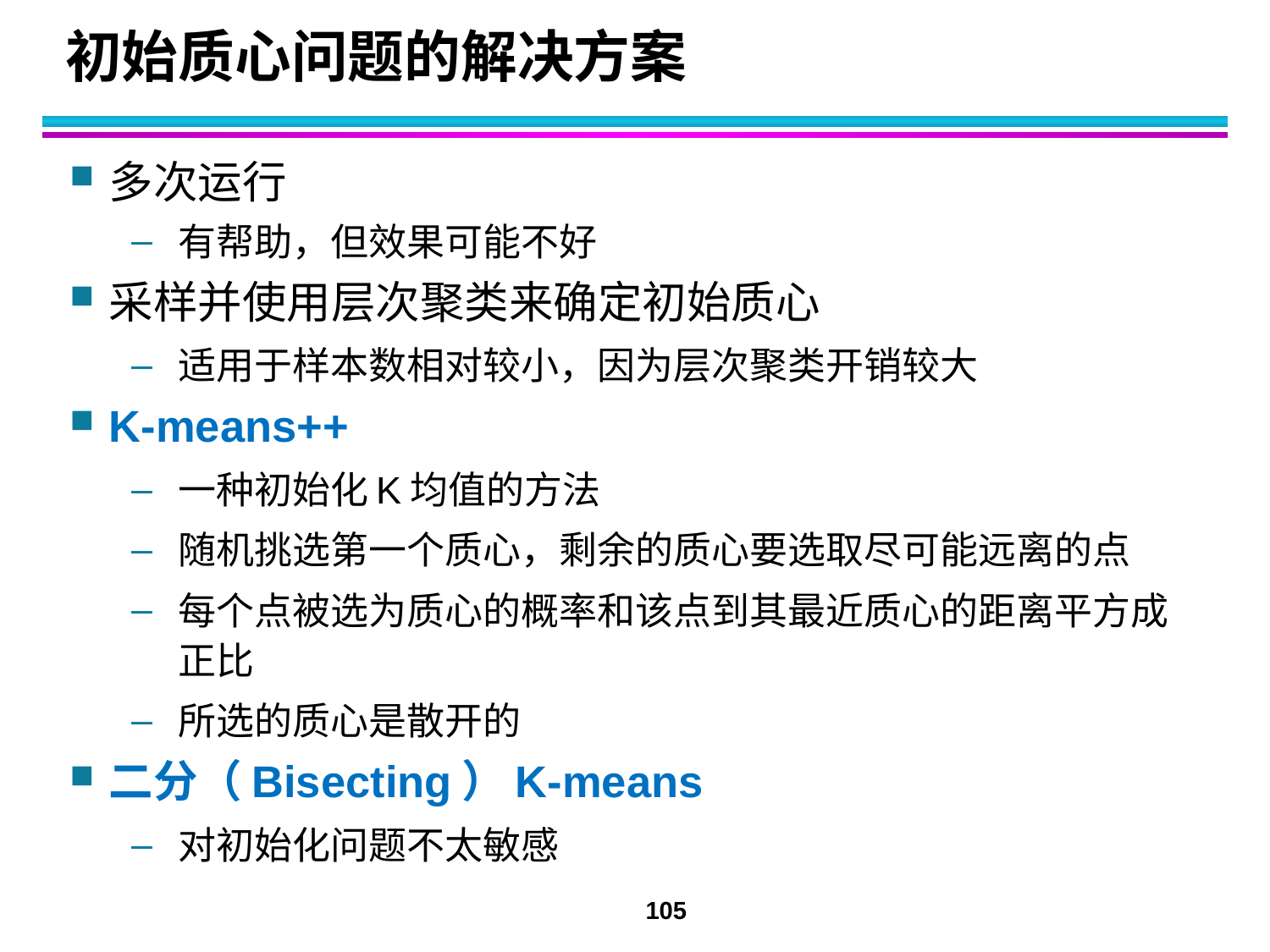

# 初始质心问题的解决方案
多次运行
有帮助，但效果可能不好
采样并使用层次聚类来确定初始质心
适用于样本数相对较小，因为层次聚类开销较大
K-means++
一种初始化K均值的方法
随机挑选第一个质心，剩余的质心要选取尽可能远离的点
每个点被选为质心的概率和该点到其最近质心的距离平方成正比
所选的质心是散开的
二分（Bisecting）K-means
对初始化问题不太敏感